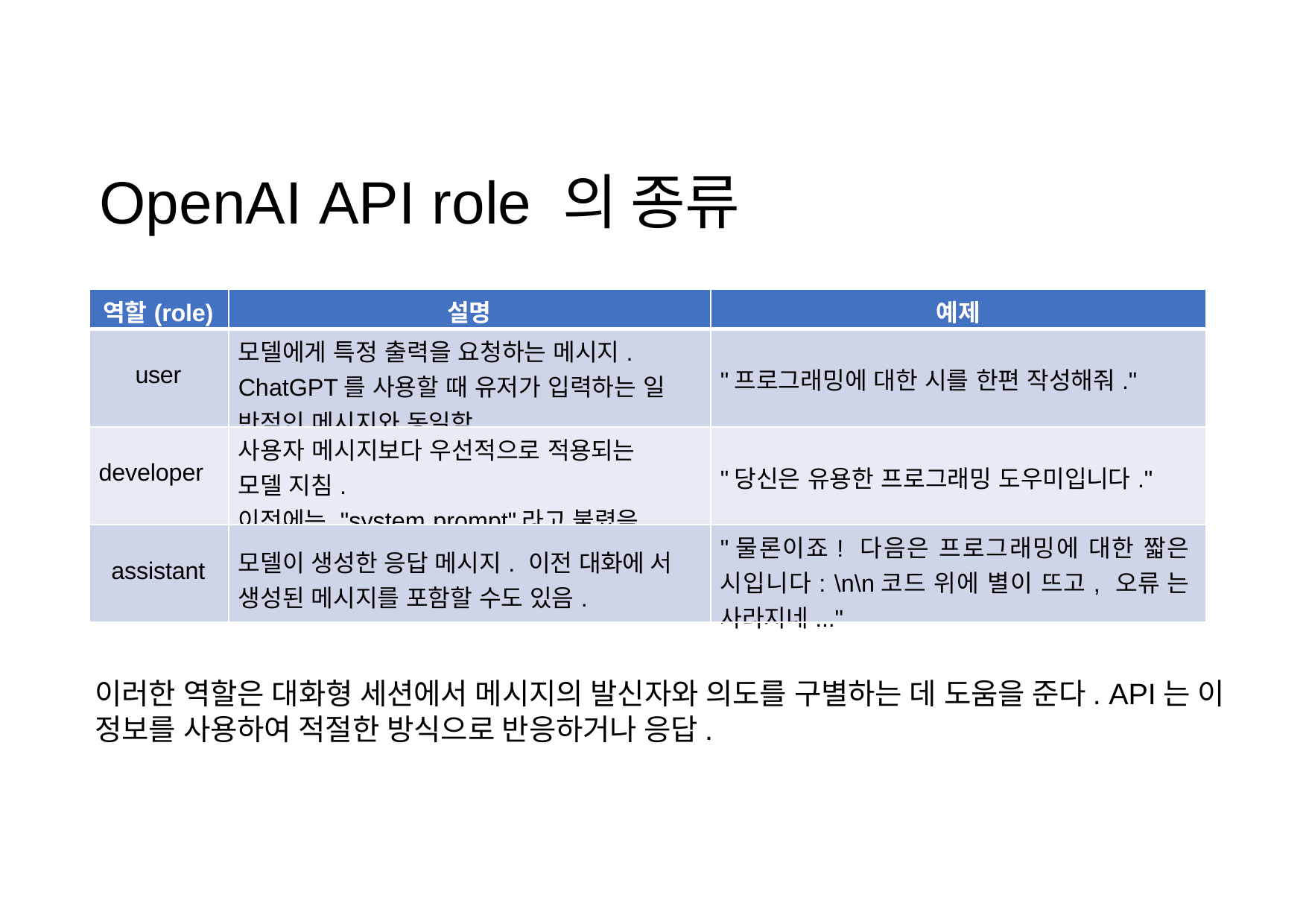

# OpenAI API role 의 종류
| 역할(role) | 설명 | 예제 |
| --- | --- | --- |
| user | 모델에게 특정 출력을 요청하는 메시지. ChatGPT를 사용할 때 유저가 입력하는 일 반적인 메시지와 동일함. | "프로그래밍에 대한 시를 한편 작성해줘." |
| developer | 사용자 메시지보다 우선적으로 적용되는 모델 지침. 이전에는 "system prompt"라고 불렸음. | "당신은 유용한 프로그래밍 도우미입니다." |
| assistant | 모델이 생성한 응답 메시지. 이전 대화에 서 생성된 메시지를 포함할 수도 있음. | "물론이죠! 다음은 프로그래밍에 대한 짧은 시입니다: \n\n코드 위에 별이 뜨고, 오류 는 사라지네..." |
이러한 역할은 대화형 세션에서 메시지의 발신자와 의도를 구별하는 데 도움을 준다. API는 이 정보를 사용하여 적절한 방식으로 반응하거나 응답.